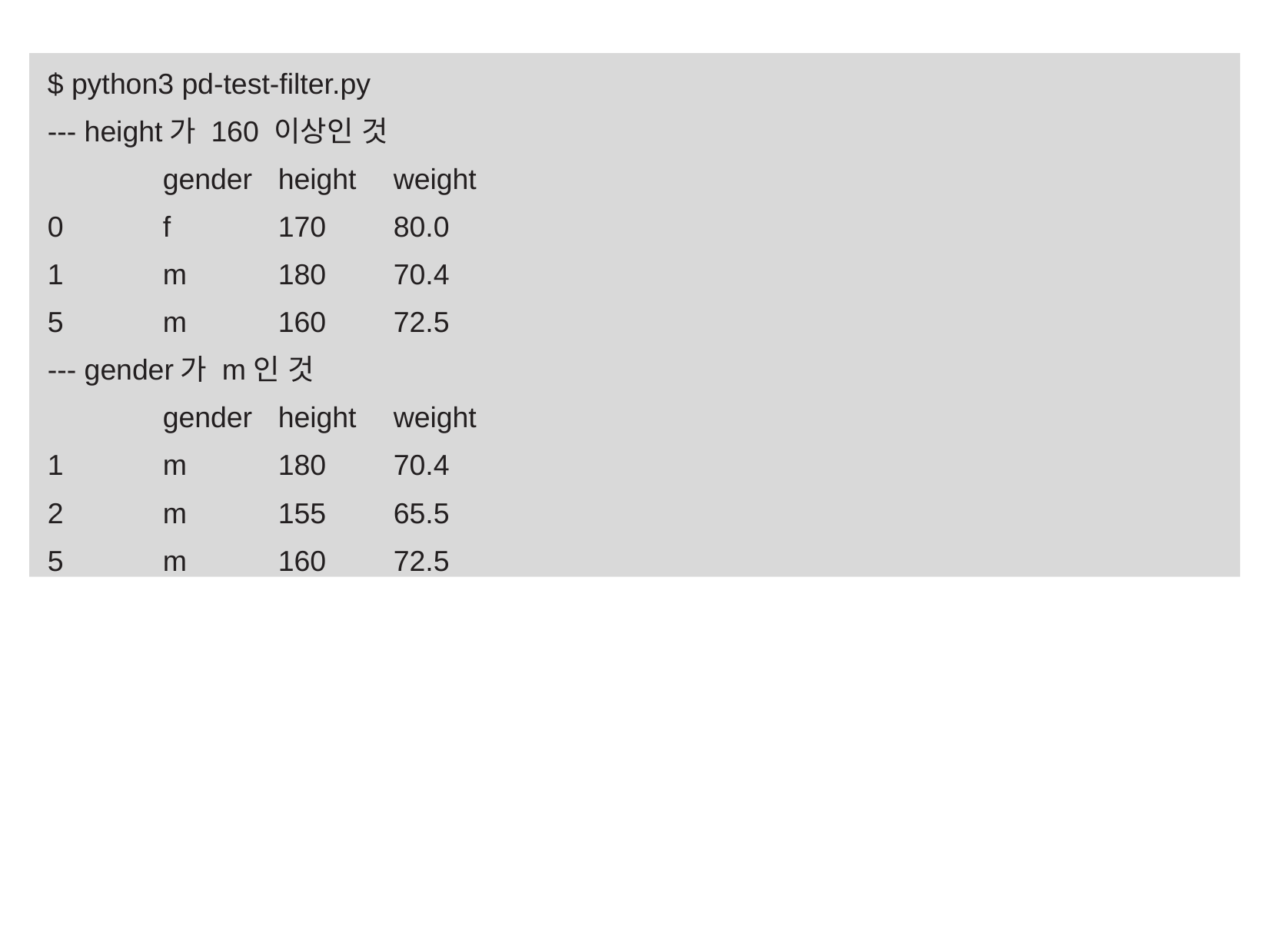

$ python3 pd-test-filter.py
--- height가 160 이상인 것
	gender	height	weight
0   	f           	170      	80.0
1   	m         	180      	70.4
5   	m         	160      	72.5
--- gender가 m인 것
     	gender	height 	weight
1   	m         	180      	70.4
2   	m         	155      	65.5
5   	m         	160      	72.5